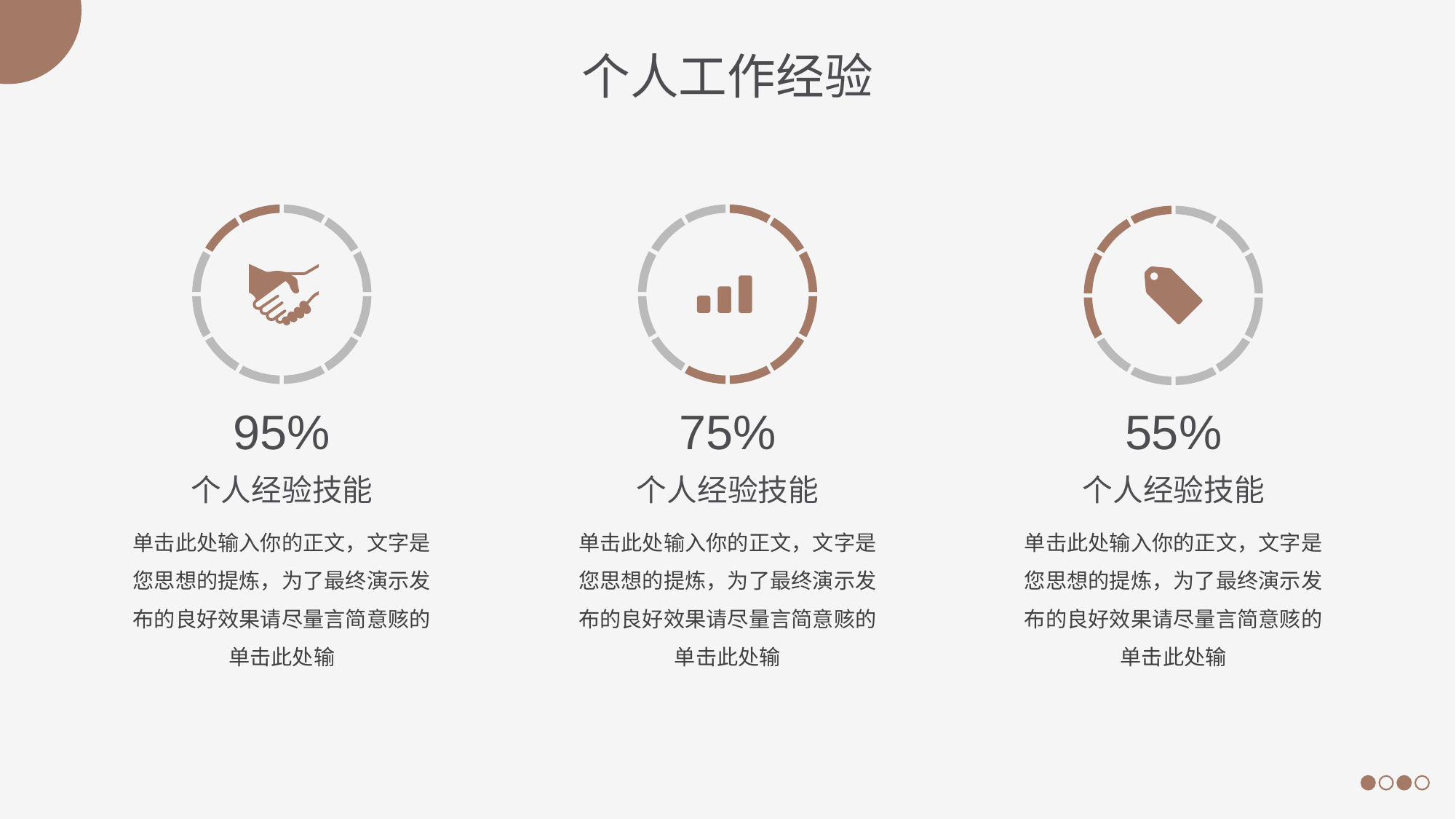

个人工作经验

95%
个人经验技能
单击此处输入你的正文，文字是您思想的提炼，为了最终演示发布的良好效果请尽量言简意赅的单击此处输

75%
个人经验技能
单击此处输入你的正文，文字是您思想的提炼，为了最终演示发布的良好效果请尽量言简意赅的单击此处输

55%
个人经验技能
单击此处输入你的正文，文字是您思想的提炼，为了最终演示发布的良好效果请尽量言简意赅的单击此处输